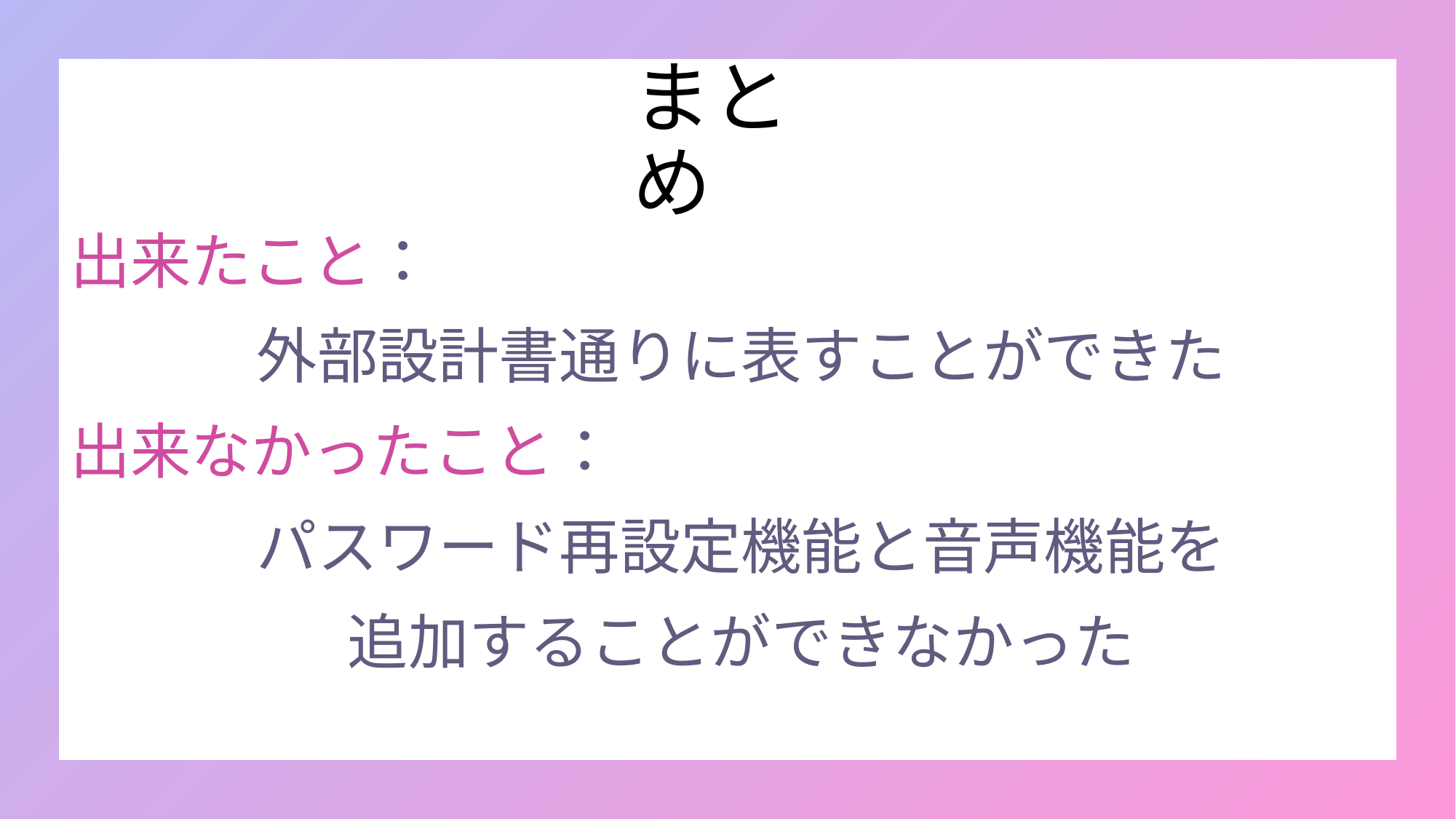

# まとめ
出来たこと：
外部設計書通りに表すことができた
出来なかったこと：
パスワード再設定機能と音声機能を
追加することができなかった